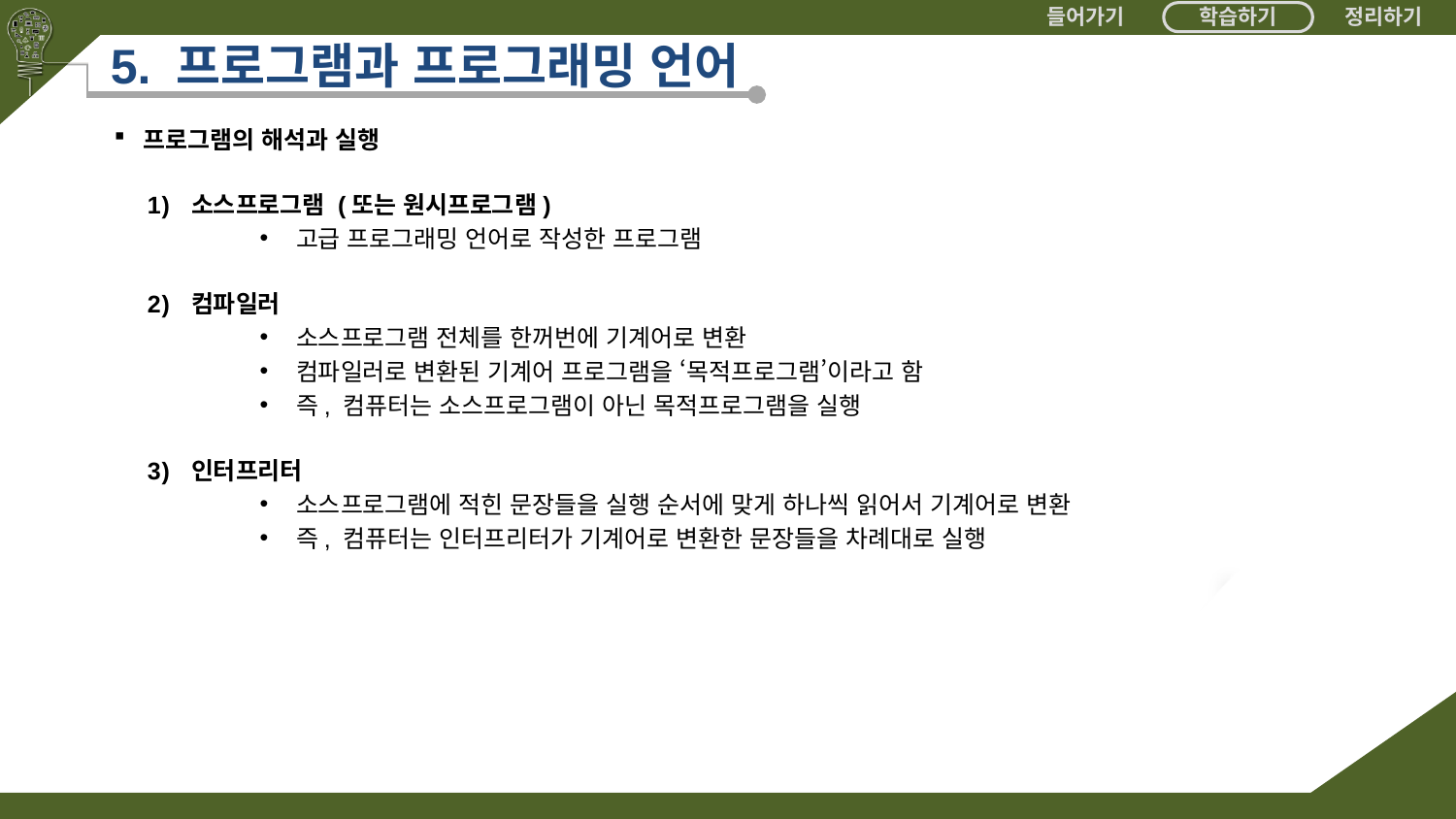

# 5. 프로그램과 프로그래밍 언어
프로그램의 해석과 실행
소스프로그램 (또는 원시프로그램)
고급 프로그래밍 언어로 작성한 프로그램
컴파일러
소스프로그램 전체를 한꺼번에 기계어로 변환
컴파일러로 변환된 기계어 프로그램을 ‘목적프로그램’이라고 함
즉, 컴퓨터는 소스프로그램이 아닌 목적프로그램을 실행
인터프리터
소스프로그램에 적힌 문장들을 실행 순서에 맞게 하나씩 읽어서 기계어로 변환
즉, 컴퓨터는 인터프리터가 기계어로 변환한 문장들을 차례대로 실행